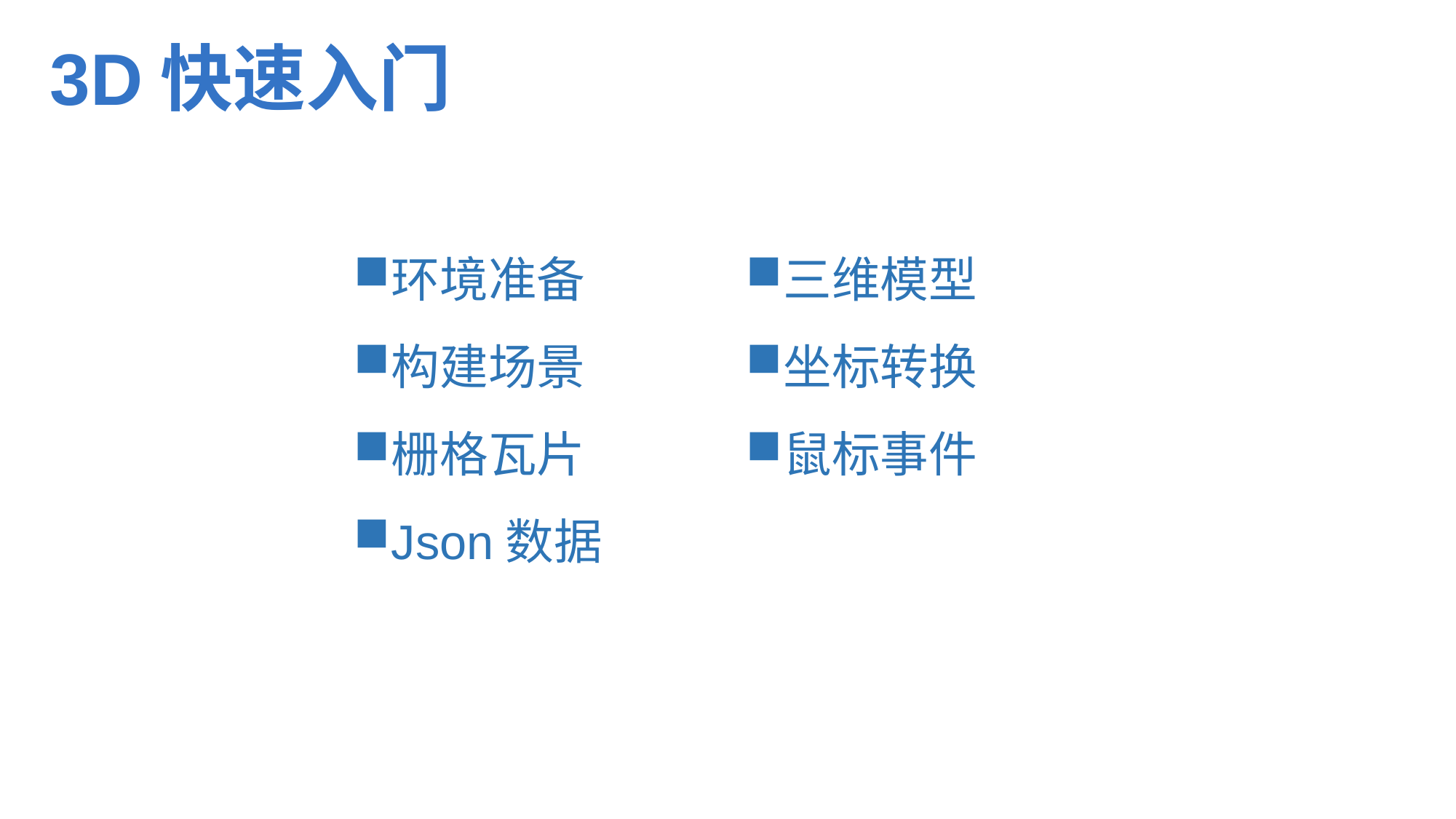

# 3D快速入门
环境准备
构建场景
栅格瓦片
Json数据

三维模型
坐标转换
鼠标事件